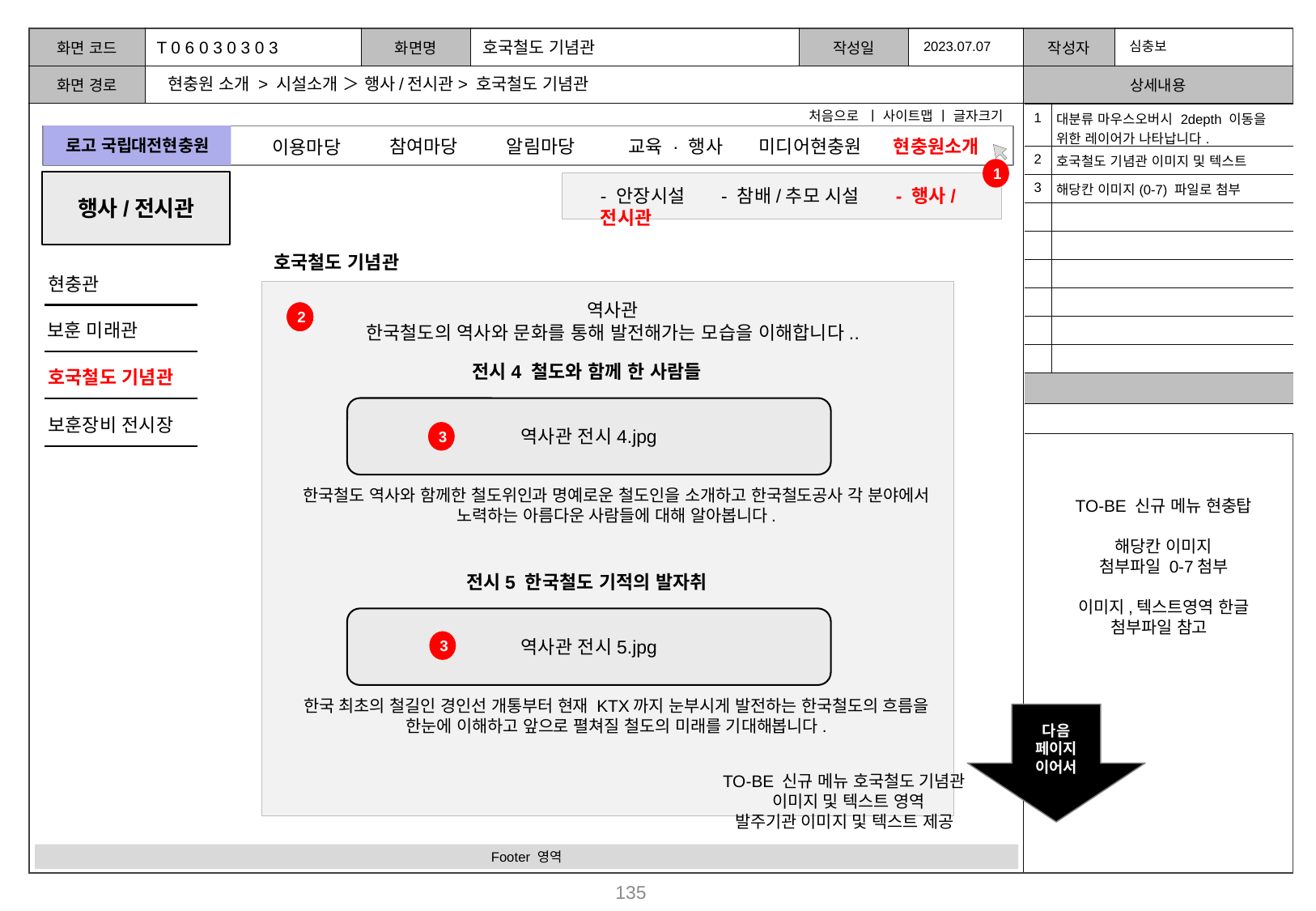

T 0 6 0 3 0 3 0 3
호국철도 기념관
2023.07.07
심충보
현충원 소개 > 시설소개 ＞ 행사/전시관> 호국철도 기념관
처음으로  ㅣ 사이트맵 ㅣ 글자크기
| 1 | 대분류 마우스오버시 2depth 이동을 위한 레이어가 나타납니다. |
| --- | --- |
| 2 | 호국철도 기념관 이미지 및 텍스트 |
| 3 | 해당칸 이미지(0-7) 파일로 첨부 |
|  |  |
|  |  |
|  |  |
|  |  |
|  |  |
|  |  |
|  |  |
|  |  |
로고 국립대전현충원

참여마당
알림마당
미디어현충원
교육 · 행사
현충원소개
이용마당

1
행사/전시관

- 안장시설      - 참배/추모 시설      - 행사/전시관
호국철도 기념관
현충관

역사관
한국철도의 역사와 문화를 통해 발전해가는 모습을 이해합니다..
2
2
2
보훈 미래관
전시4 철도와 함께 한 사람들
호국철도 기념관
역사관 전시4.jpg
보훈장비 전시장
3
한국철도 역사와 함께한 철도위인과 명예로운 철도인을 소개하고 한국철도공사 각 분야에서 노력하는 아름다운 사람들에 대해 알아봅니다.
TO-BE 신규 메뉴 현충탑

해당칸 이미지
첨부파일 0-7첨부

이미지,텍스트영역 한글 첨부파일 참고
전시5 한국철도 기적의 발자취
역사관 전시5.jpg
3
한국 최초의 철길인 경인선 개통부터 현재 KTX까지 눈부시게 발전하는 한국철도의 흐름을 한눈에 이해하고 앞으로 펼쳐질 철도의 미래를 기대해봅니다.
다음
페이지
이어서
 TO-BE 신규 메뉴 호국철도 기념관
 이미지 및 텍스트 영역
발주기관 이미지 및 텍스트 제공
Footer 영역